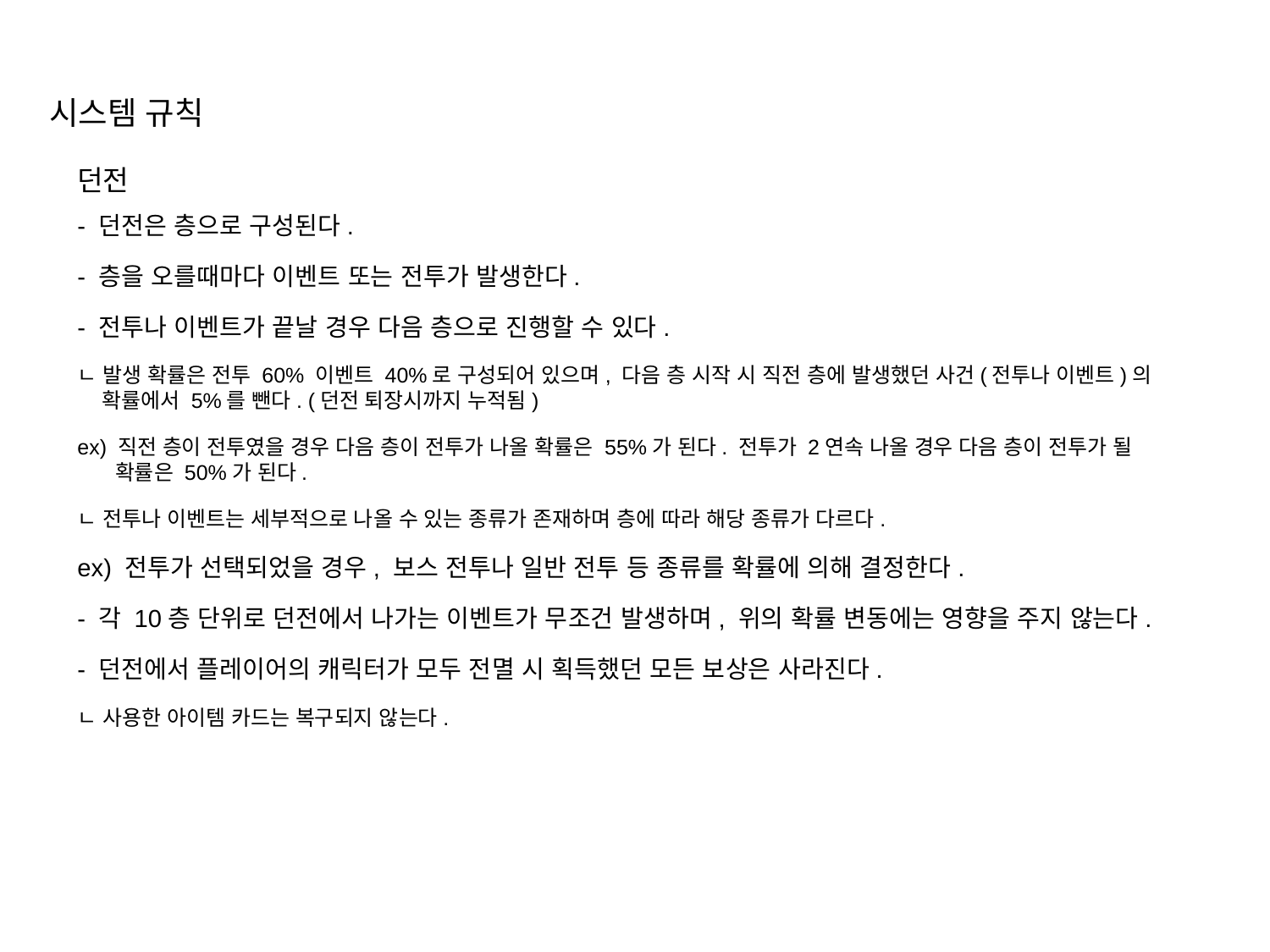

시스템 규칙
던전
- 던전은 층으로 구성된다.
- 층을 오를때마다 이벤트 또는 전투가 발생한다.
- 전투나 이벤트가 끝날 경우 다음 층으로 진행할 수 있다.
ㄴ 발생 확률은 전투 60% 이벤트 40%로 구성되어 있으며, 다음 층 시작 시 직전 층에 발생했던 사건(전투나 이벤트)의 확률에서 5%를 뺀다. (던전 퇴장시까지 누적됨)
ex) 직전 층이 전투였을 경우 다음 층이 전투가 나올 확률은 55%가 된다. 전투가 2연속 나올 경우 다음 층이 전투가 될 확률은 50%가 된다.
ㄴ 전투나 이벤트는 세부적으로 나올 수 있는 종류가 존재하며 층에 따라 해당 종류가 다르다.
ex) 전투가 선택되었을 경우, 보스 전투나 일반 전투 등 종류를 확률에 의해 결정한다.
- 각 10층 단위로 던전에서 나가는 이벤트가 무조건 발생하며, 위의 확률 변동에는 영향을 주지 않는다.
- 던전에서 플레이어의 캐릭터가 모두 전멸 시 획득했던 모든 보상은 사라진다.
ㄴ 사용한 아이템 카드는 복구되지 않는다.